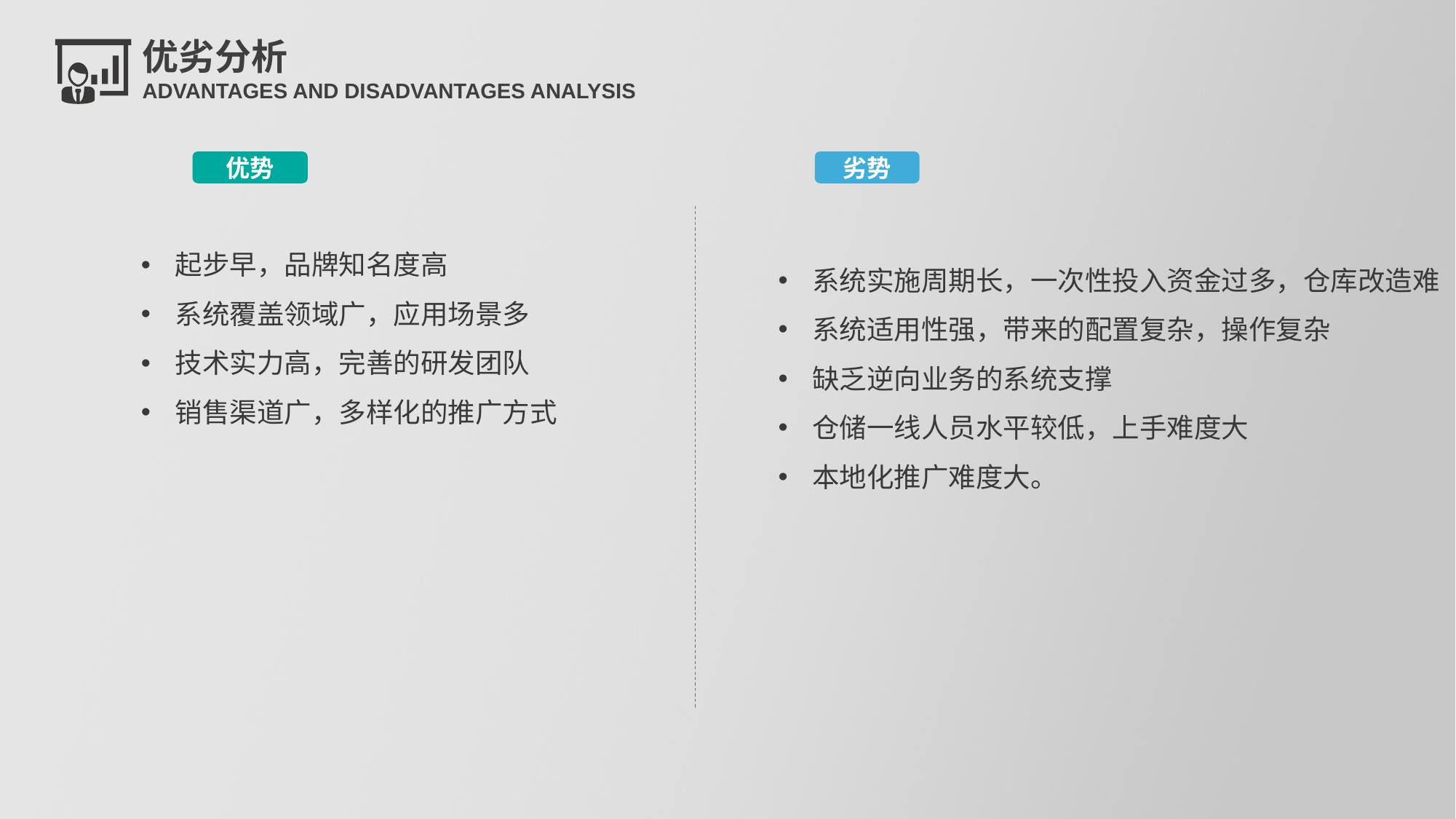

优劣分析
ADVANTAGES AND DISADVANTAGES ANALYSIS

优势
劣势
起步早，品牌知名度高
系统覆盖领域广，应用场景多
技术实力高，完善的研发团队
销售渠道广，多样化的推广方式

系统实施周期长，一次性投入资金过多，仓库改造难
系统适用性强，带来的配置复杂，操作复杂
缺乏逆向业务的系统支撑
仓储一线人员水平较低，上手难度大
本地化推广难度大。